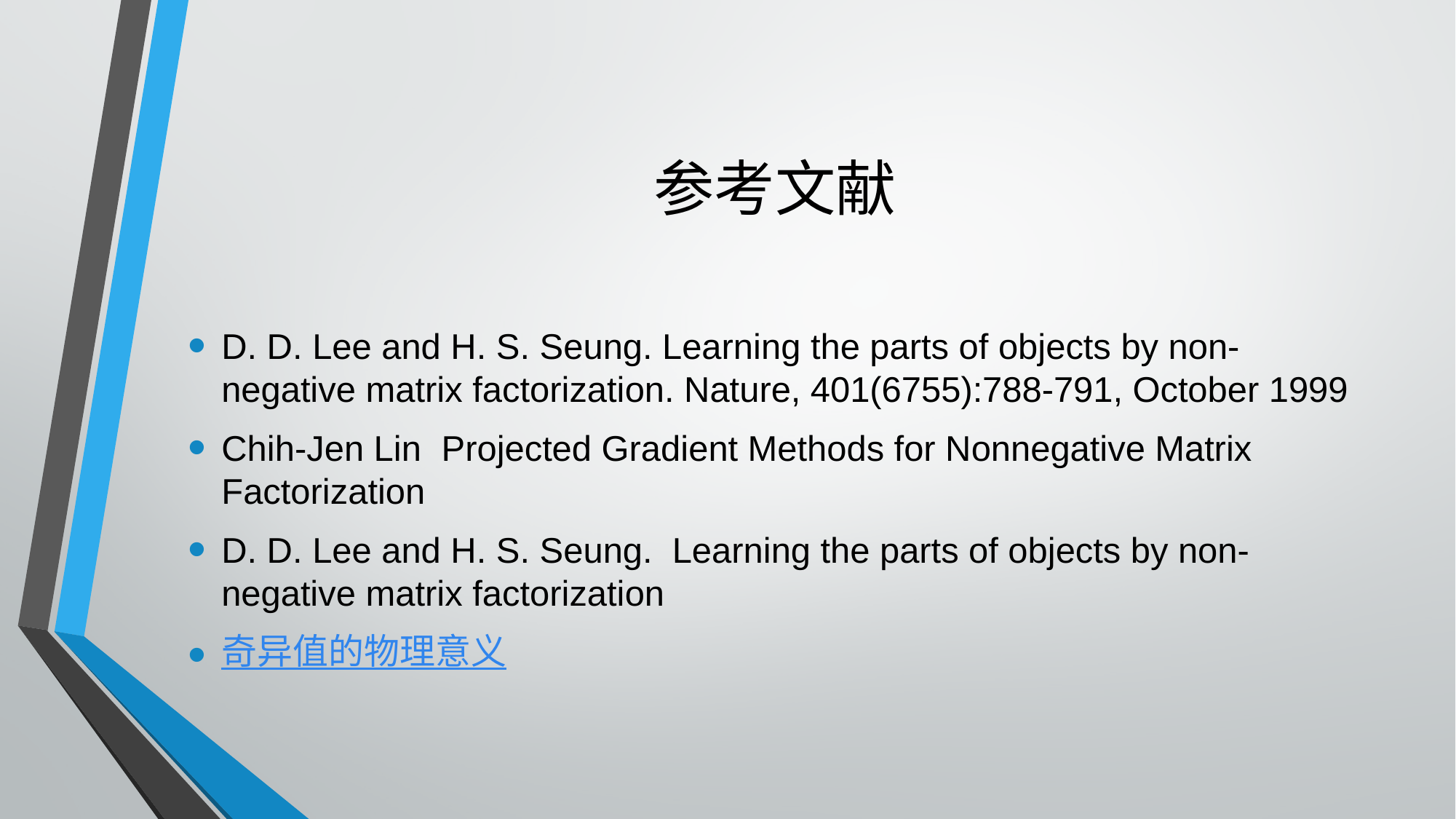

# 参考文献
D. D. Lee and H. S. Seung. Learning the parts of objects by non-negative matrix factorization. Nature, 401(6755):788-791, October 1999
Chih-Jen Lin  Projected Gradient Methods for Nonnegative Matrix Factorization
D. D. Lee and H. S. Seung.  Learning the parts of objects by non-negative matrix factorization
奇异值的物理意义